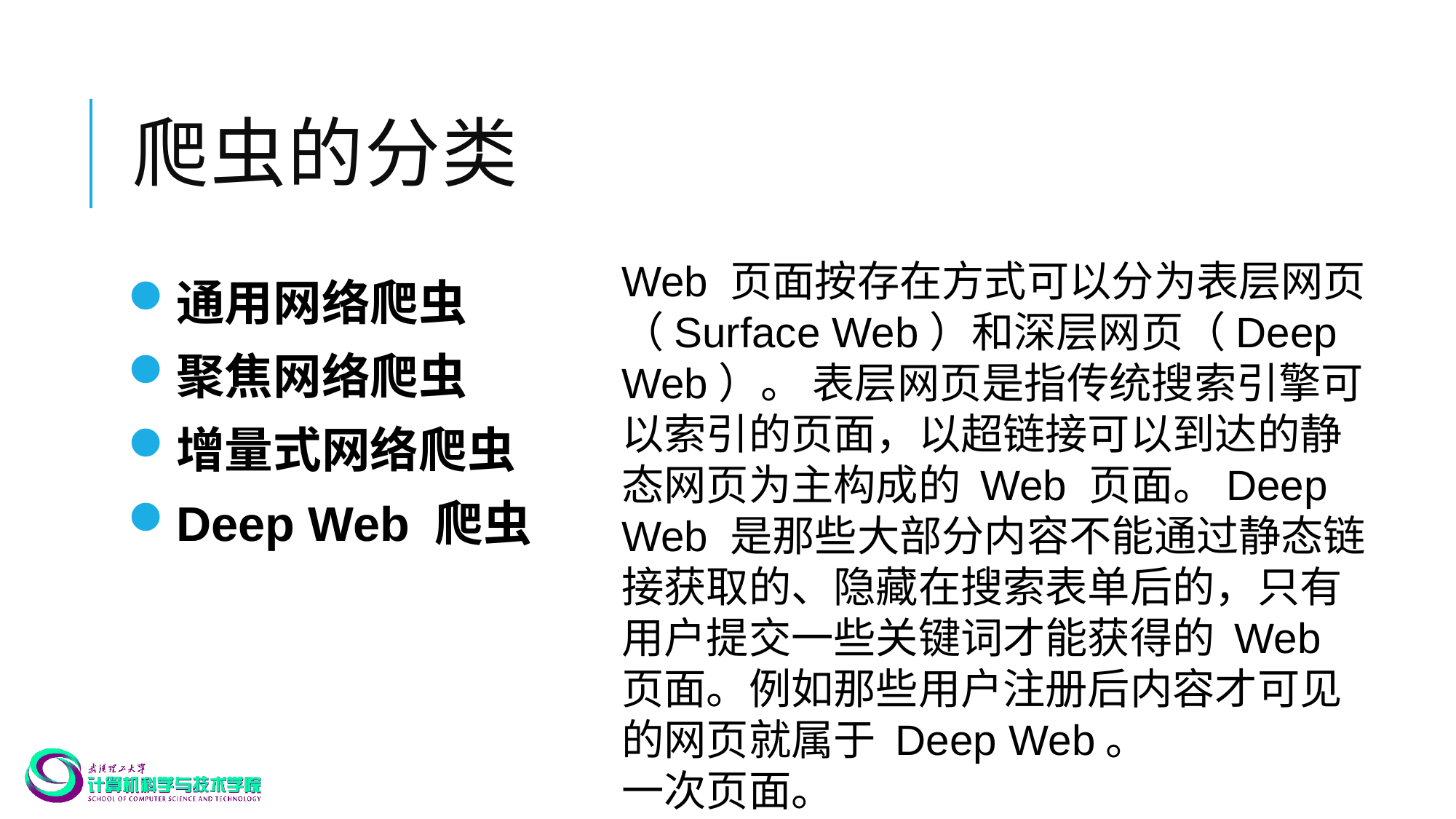

# 爬虫的分类
Web 页面按存在方式可以分为表层网页（Surface Web）和深层网页（Deep Web）。 表层网页是指传统搜索引擎可以索引的页面，以超链接可以到达的静态网页为主构成的 Web 页面。Deep Web 是那些大部分内容不能通过静态链接获取的、隐藏在搜索表单后的，只有用户提交一些关键词才能获得的 Web 页面。例如那些用户注册后内容才可见的网页就属于 Deep Web。
增量式网络爬虫（Incremental Web Crawler）是指对已下载网页采取增量式更新和只爬行新产生的或者已经发生变化网页的爬虫。它能够在一定程度上保证所爬行的页面是尽可能新的页面。增量式爬虫只会在需要的时候爬行新产生或发生更新的页面，可有效减少数据下载量，及时更新已爬行的网页，减小时间和空间上的耗费，但是增加了爬行算法的复杂度和实现难度。
聚焦网络爬虫（Focused Crawler），又称主题网络爬虫（Topical Crawler），是指选择性地爬行那些与预先定义好的主题相关页面的网络爬虫。 和通用网络爬虫相比，聚焦爬虫只需要爬行与主题相关的页面，极大地节省了硬件和网络资源，保存的页面也由于数量少而更新快，还可以很好地满足一些特定人群对特定领域信息的需求。

通用网络爬虫
又称全网爬虫（Scalable Web Crawler），爬行对象从一些种子 URL 扩充到整个 Web，主要为门户站点搜索引擎和大型 Web 服务提供商采集数据。这类网络爬虫的爬行范围和数量巨大，对于爬行速度和存储空间要求较高，对于爬行页面的顺序要求相对较低，同时由于待刷新的页面太多，通常采用并行工作方式，但需要较长时间才能刷新一次页面。
通用网络爬虫
聚焦网络爬虫
增量式网络爬虫
Deep Web 爬虫